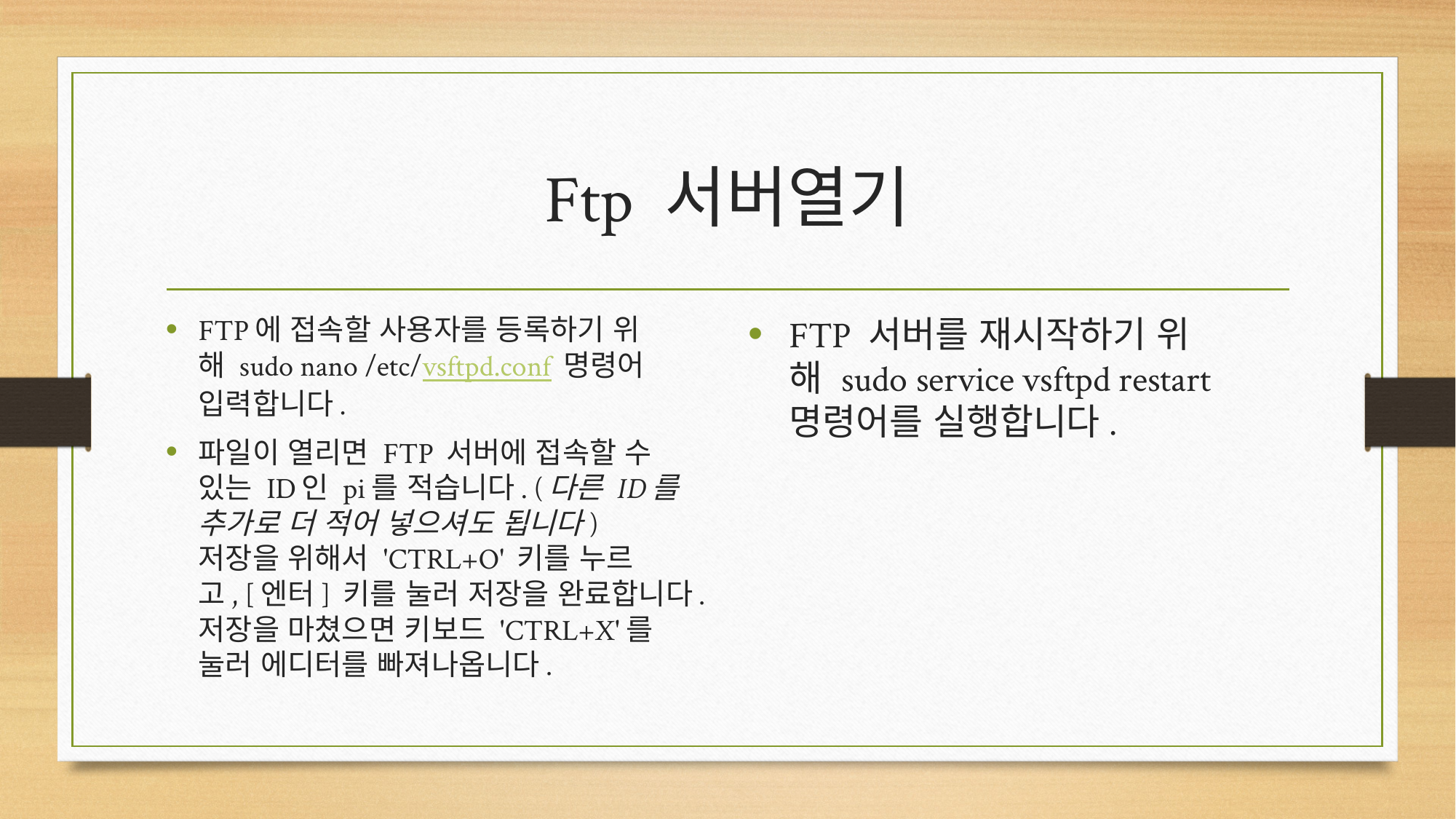

# Ftp 서버열기
FTP에 접속할 사용자를 등록하기 위해 sudo nano /etc/vsftpd.conf 명령어 입력합니다.
파일이 열리면 FTP 서버에 접속할 수 있는 ID인 pi를 적습니다. (다른 ID를 추가로 더 적어 넣으셔도 됩니다)
저장을 위해서 'CTRL+O' 키를 누르고, [엔터] 키를 눌러 저장을 완료합니다.
저장을 마쳤으면 키보드 'CTRL+X'를 눌러 에디터를 빠져나옵니다.
FTP 서버를 재시작하기 위해 sudo service vsftpd restart 명령어를 실행합니다.